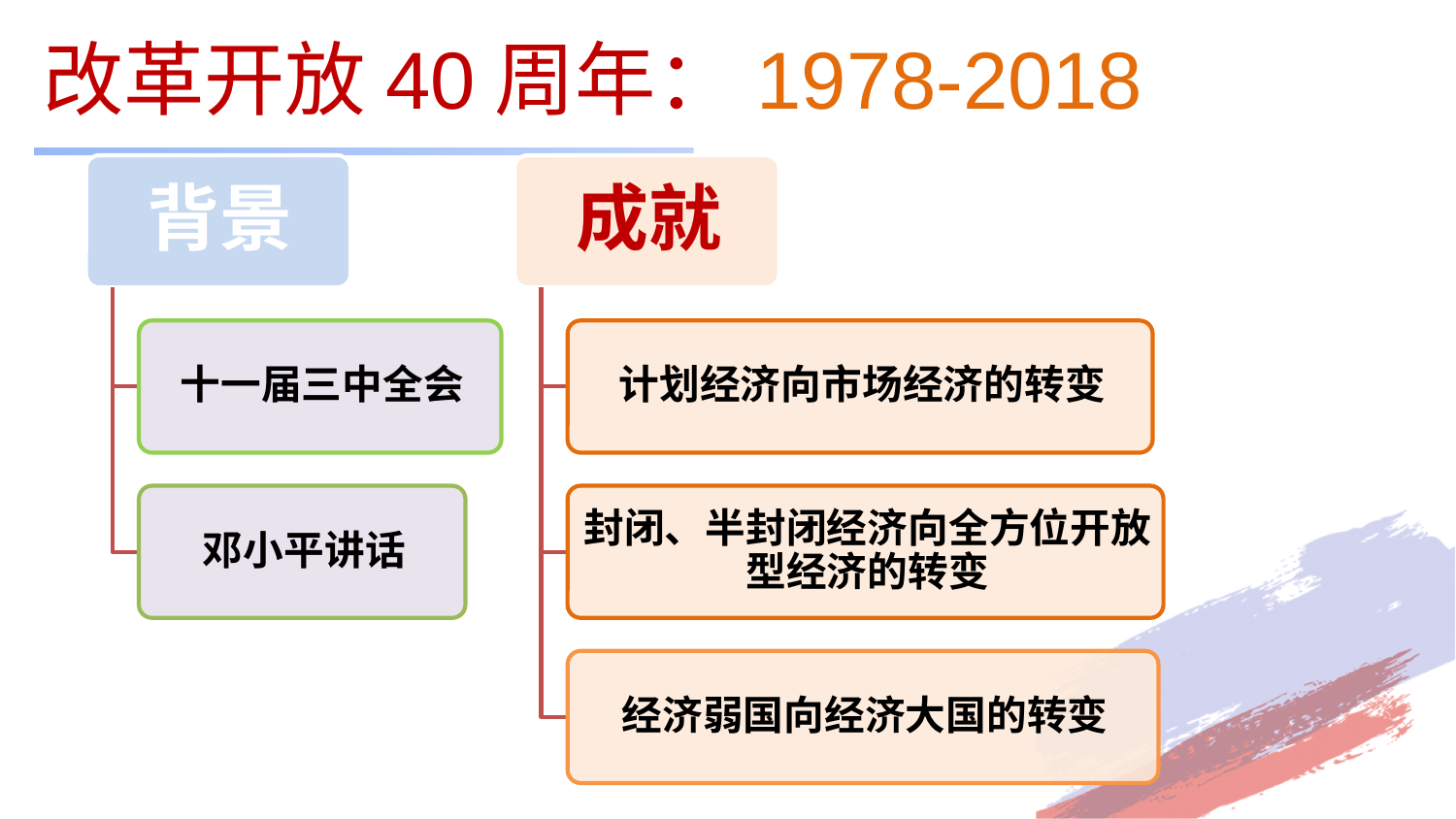

# 改革开放40周年：1978-2018
背景
十一届三中全会
邓小平讲话
成就
计划经济向市场经济的转变
封闭、半封闭经济向全方位开放型经济的转变
经济弱国向经济大国的转变